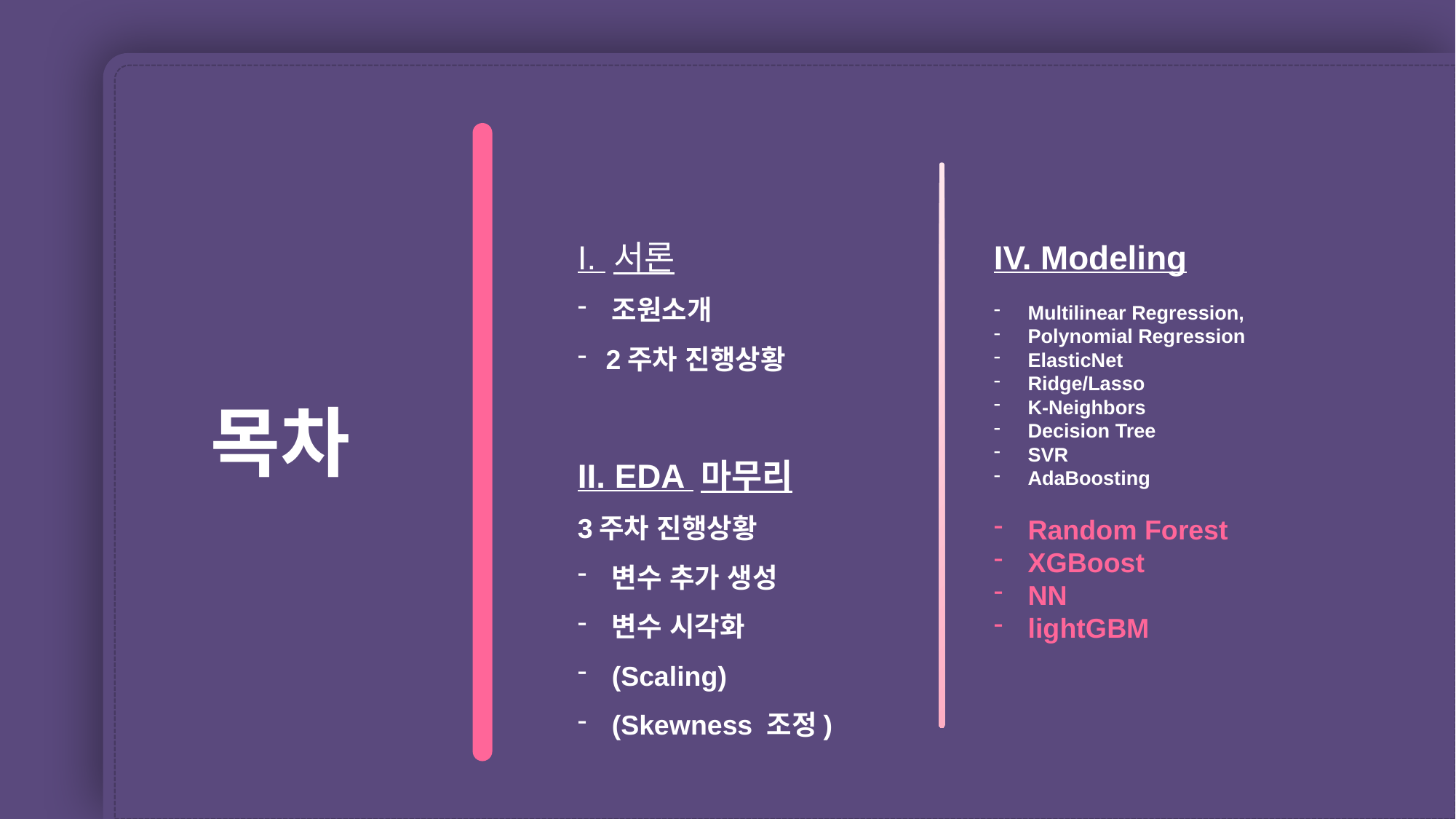

I. 서론
조원소개
 2주차 진행상황

II. EDA 마무리
3주차 진행상황
변수 추가 생성
변수 시각화
(Scaling)
(Skewness 조정)

IV. Modeling

Multilinear Regression,
Polynomial Regression
ElasticNet
Ridge/Lasso
K-Neighbors
Decision Tree
SVR
AdaBoosting

Random Forest
XGBoost
NN
lightGBM
목차